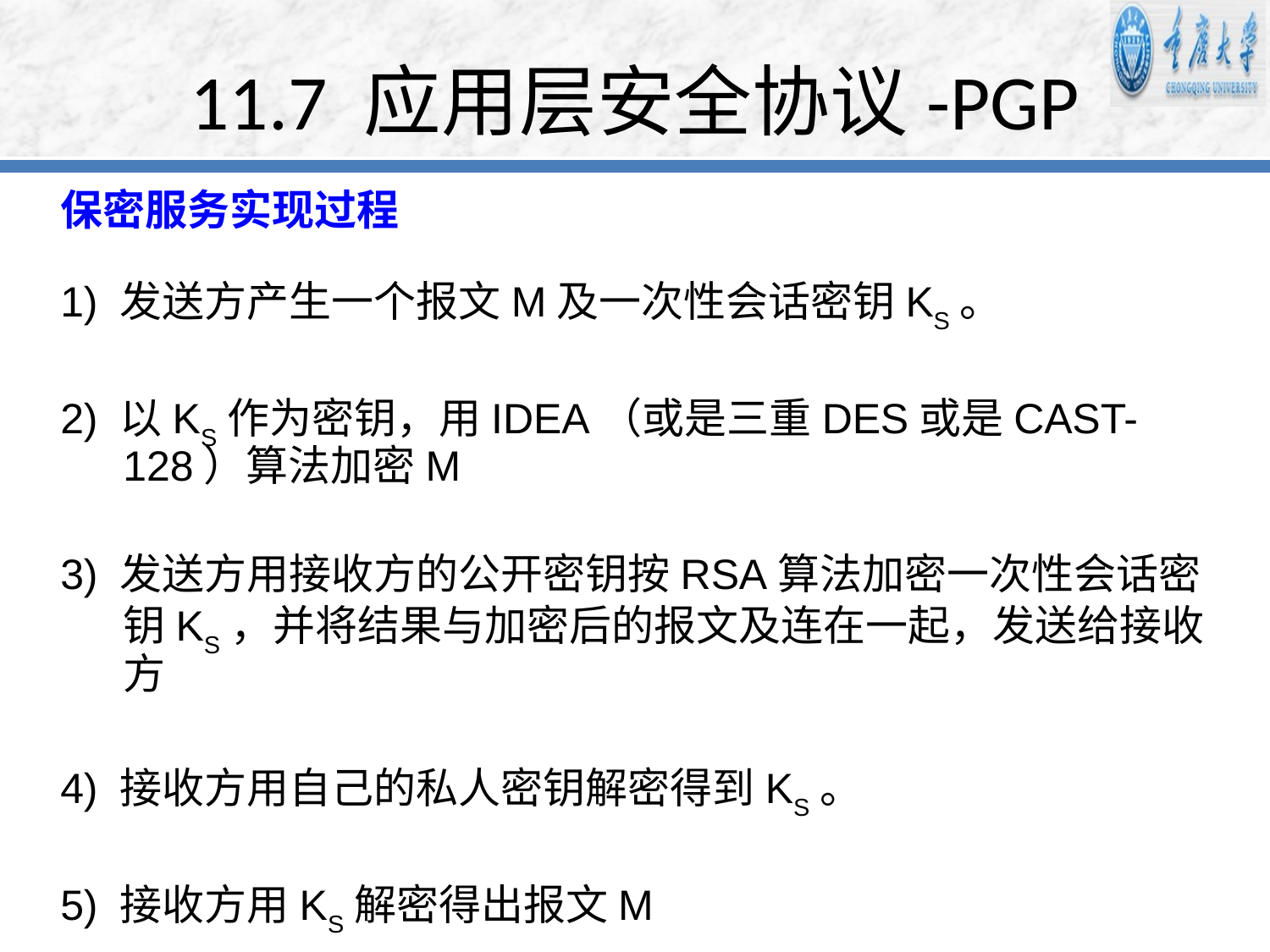

# 11.7 应用层安全协议-PGP
保密服务实现过程
1) 发送方产生一个报文M及一次性会话密钥KS。

2) 以KS作为密钥，用IDEA（或是三重DES或是CAST-128）算法加密M

3) 发送方用接收方的公开密钥按RSA算法加密一次性会话密钥KS，并将结果与加密后的报文及连在一起，发送给接收方

4) 接收方用自己的私人密钥解密得到KS。

5) 接收方用KS解密得出报文M